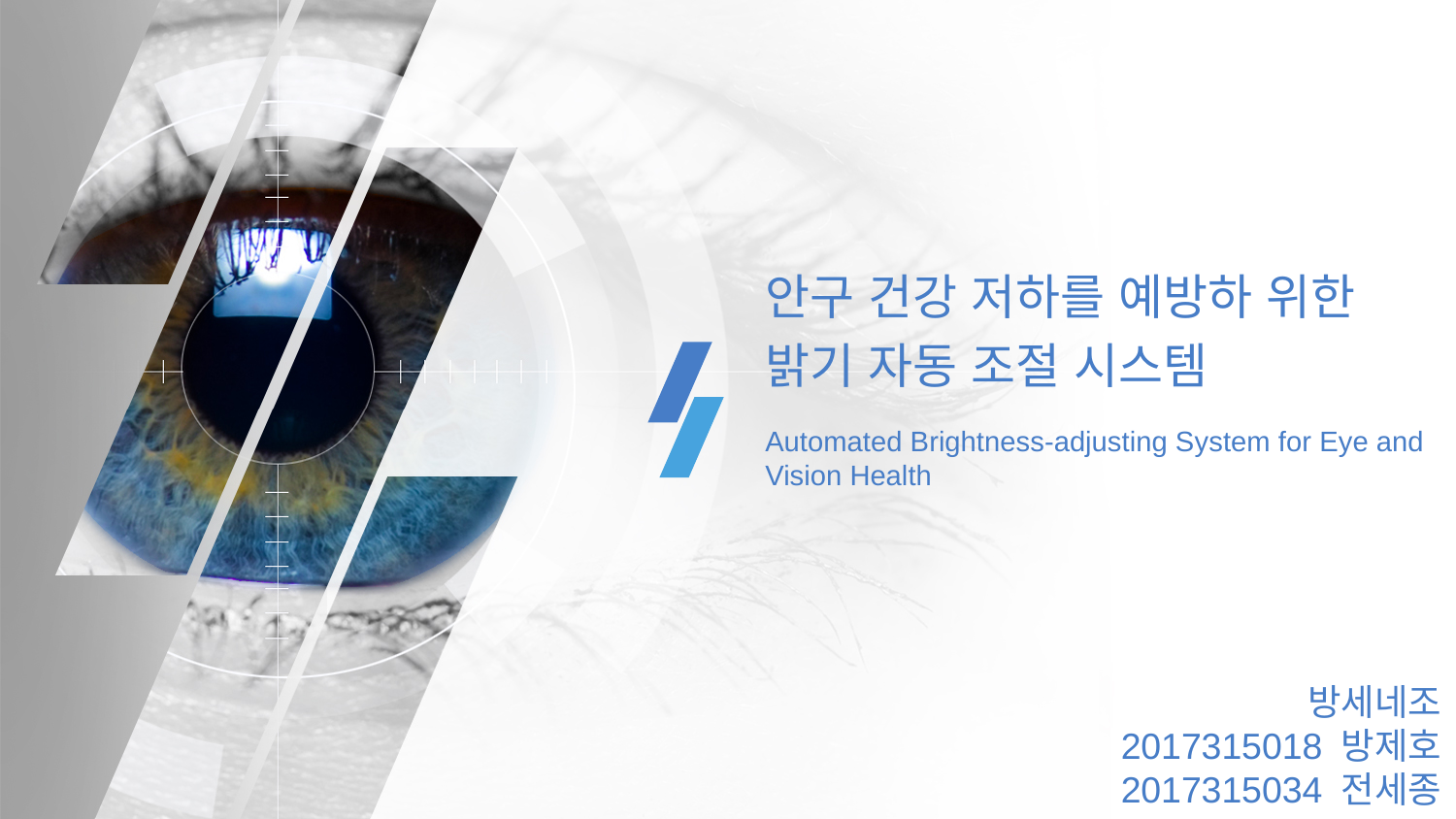

안구 건강 저하를 예방하 위한
밝기 자동 조절 시스템

Automated Brightness-adjusting System for Eye and Vision Health
방세네조
2017315018 방제호
2017315034 전세종